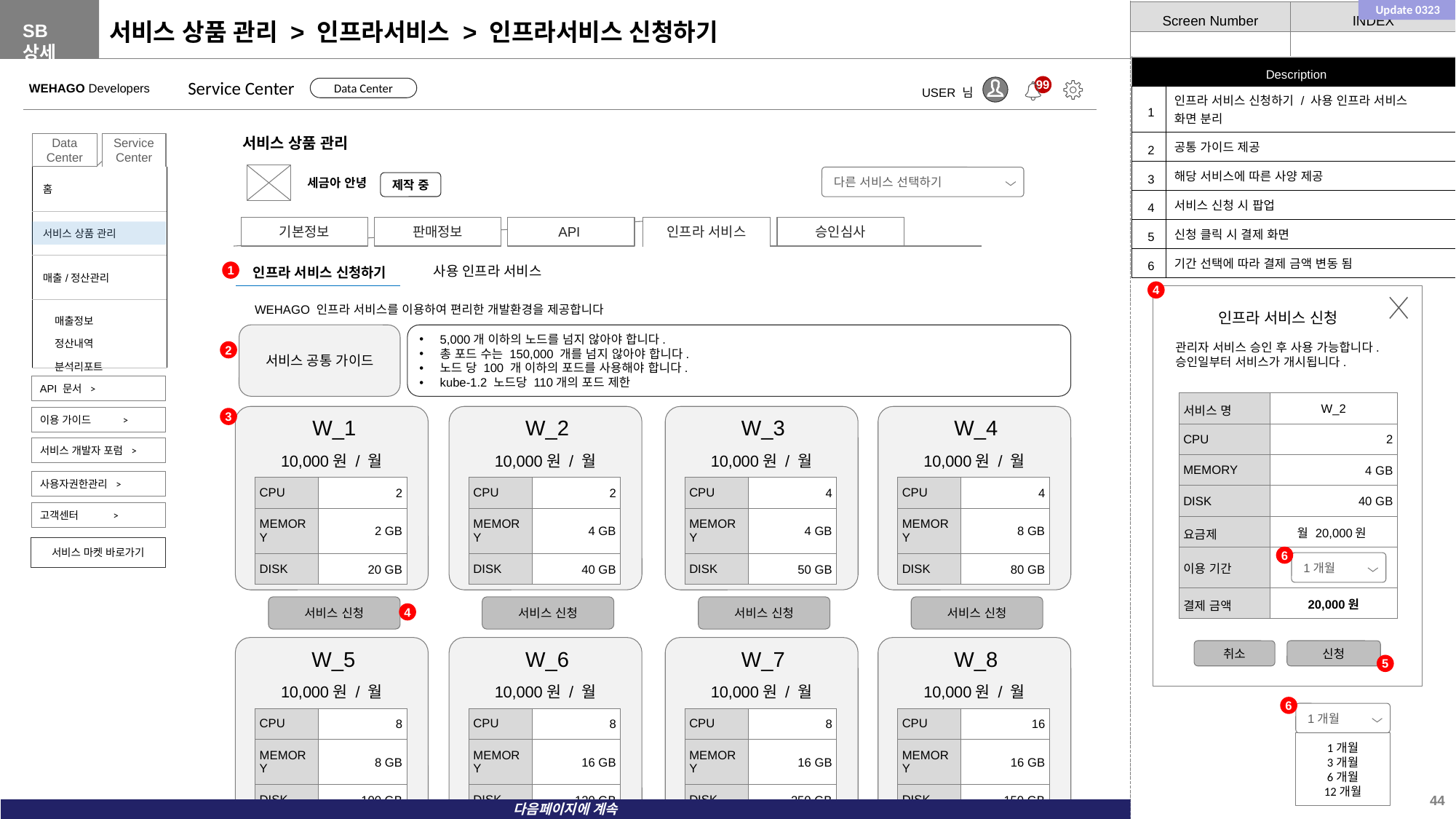

Update 0323
# 서비스 상품 관리 > 인프라서비스 > 인프라서비스 신청하기
| Description |  |
| --- | --- |
| 1 | 인프라 서비스 신청하기 / 사용 인프라 서비스 화면 분리 |
| 2 | 공통 가이드 제공 |
| 3 | 해당 서비스에 따른 사양 제공 |
| 4 | 서비스 신청 시 팝업 |
| 5 | 신청 클릭 시 결제 화면 |
| 6 | 기간 선택에 따라 결제 금액 변동 됨 |
Service Center
WEHAGO Developers
99

Data Center
USER 님

서비스 상품 관리
Service Center
Data Center

| 홈 |
| --- |
| 서비스 상품 관리 |
| 매출/정산관리 |
| 매출정보 정산내역 분석리포트 |
다른 서비스 선택하기

세금아 안녕
제작 중
기본정보
API
인프라 서비스
승인심사
판매정보

사용 인프라 서비스
인프라 서비스 신청하기
1
4

WEHAGO 인프라 서비스를 이용하여 편리한 개발환경을 제공합니다
인프라 서비스 신청
서비스 공통 가이드
5,000개 이하의 노드를 넘지 않아야 합니다.
총 포드 수는 150,000 개를 넘지 않아야 합니다.
노드 당 100 개 이하의 포드를 사용해야 합니다.
kube-1.2 노드당 110개의 포드 제한
관리자 서비스 승인 후 사용 가능합니다.
승인일부터 서비스가 개시됩니다.
2
API 문서  >
| 서비스 명 | W\_2 |
| --- | --- |
| CPU | 2 |
| MEMORY | 4 GB |
| DISK | 40 GB |
| 요금제 | 월 20,000원 |
| 이용 기간 |  |
| 결제 금액 | 20,000원 |

이용 가이드          >
3
W_1
W_2
W_3
W_4
서비스 개발자 포럼  >
10,000원 / 월
10,000원 / 월
10,000원 / 월
10,000원 / 월
사용자권한관리  >
| CPU | 2 |
| --- | --- |
| MEMORY | 2 GB |
| DISK | 20 GB |
| CPU | 2 |
| --- | --- |
| MEMORY | 4 GB |
| DISK | 40 GB |
| CPU | 4 |
| --- | --- |
| MEMORY | 4 GB |
| DISK | 50 GB |
| CPU | 4 |
| --- | --- |
| MEMORY | 8 GB |
| DISK | 80 GB |
고객센터           >
서비스 마켓 바로가기
6
1개월

서비스 신청
서비스 신청
서비스 신청
서비스 신청
4

W_5
W_6
W_7
W_8
취소
신청
5
10,000원 / 월
10,000원 / 월
10,000원 / 월
10,000원 / 월
6
1개월

| CPU | 8 |
| --- | --- |
| MEMORY | 8 GB |
| DISK | 100 GB |
| CPU | 8 |
| --- | --- |
| MEMORY | 16 GB |
| DISK | 120 GB |
| CPU | 8 |
| --- | --- |
| MEMORY | 16 GB |
| DISK | 250 GB |
| CPU | 16 |
| --- | --- |
| MEMORY | 16 GB |
| DISK | 150 GB |
1개월
3개월
6개월
12개월
다음페이지에 계속